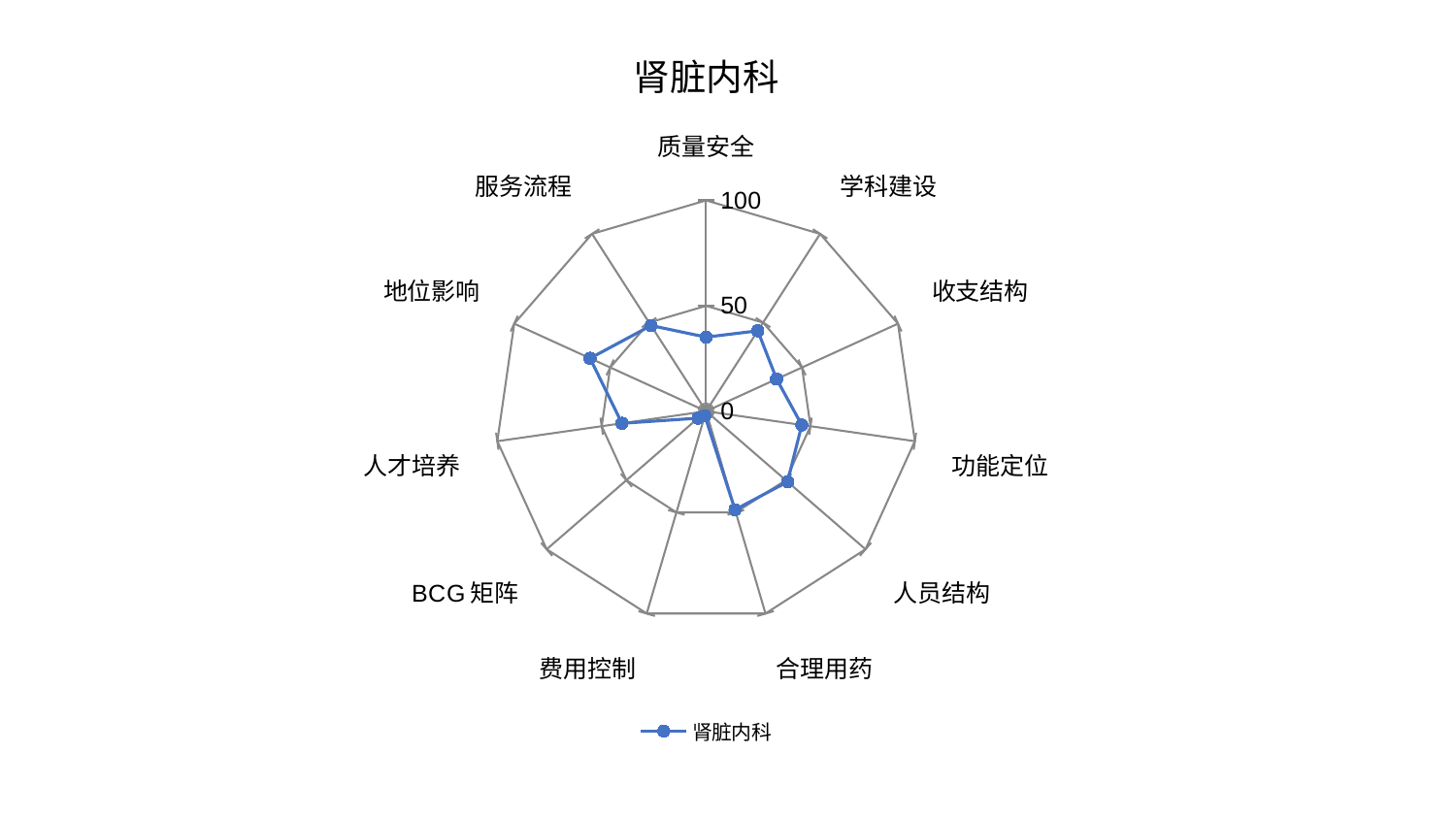

### Chart: 肾脏内科

| Category | 肾脏内科 |
|---|---|
| 质量安全 | 35.15852303330725 |
| 学科建设 | 45.33981729148351 |
| 收支结构 | 36.75444936091149 |
| 功能定位 | 45.837732828365496 |
| 人员结构 | 51.10072767414711 |
| 合理用药 | 48.695703634132826 |
| 费用控制 | 2.192191675590914 |
| BCG矩阵 | 5.055569472136634 |
| 人才培养 | 40.32139273210528 |
| 地位影响 | 60.480830961289435 |
| 服务流程 | 48.29416877276853 |
148